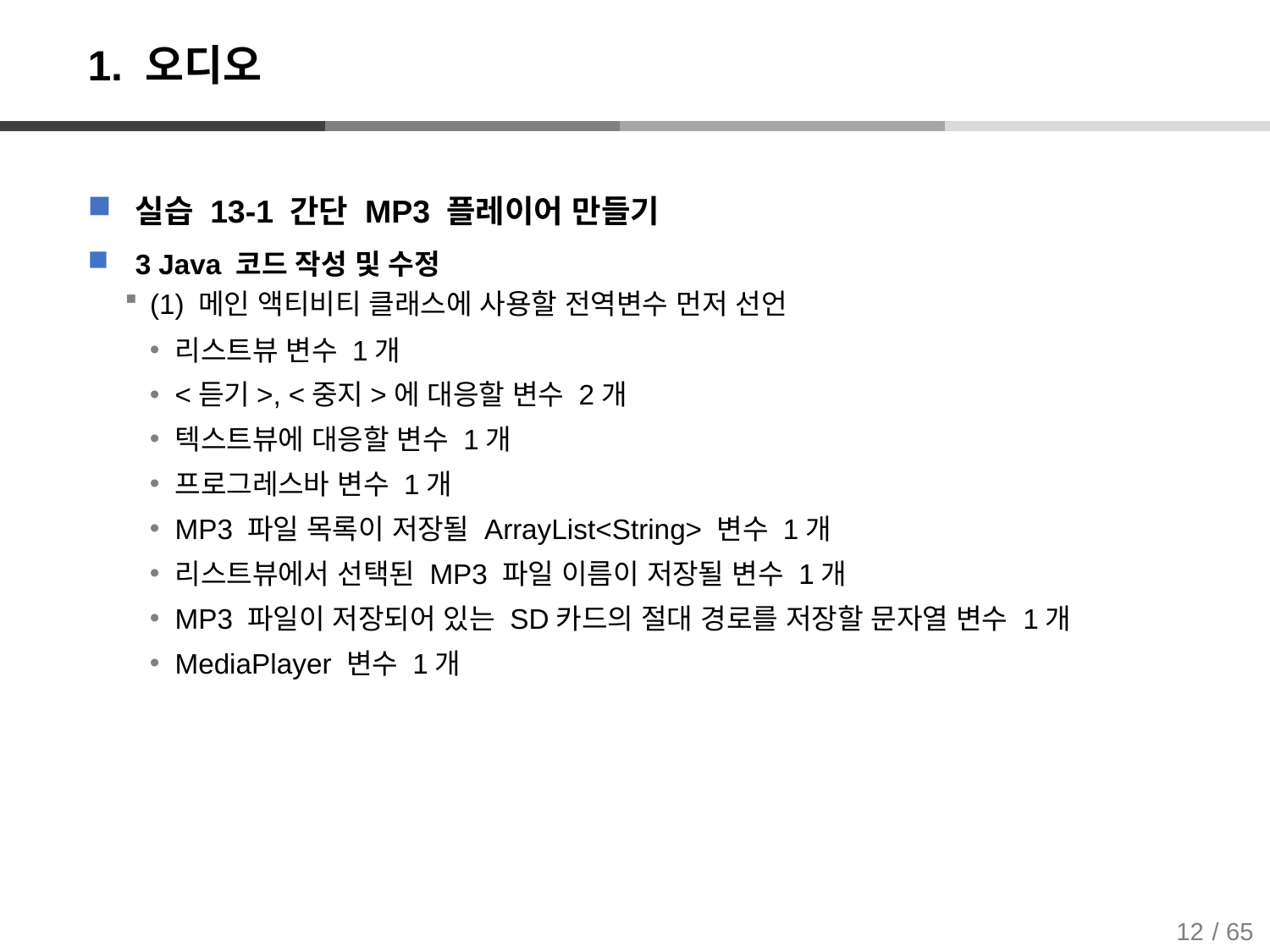

# 1. 오디오
실습 13-1 간단 MP3 플레이어 만들기
3 Java 코드 작성 및 수정
(1) 메인 액티비티 클래스에 사용할 전역변수 먼저 선언
리스트뷰 변수 1개
<듣기>, <중지>에 대응할 변수 2개
텍스트뷰에 대응할 변수 1개
프로그레스바 변수 1개
MP3 파일 목록이 저장될 ArrayList<String> 변수 1개
리스트뷰에서 선택된 MP3 파일 이름이 저장될 변수 1개
MP3 파일이 저장되어 있는 SD카드의 절대 경로를 저장할 문자열 변수 1개
MediaPlayer 변수 1개